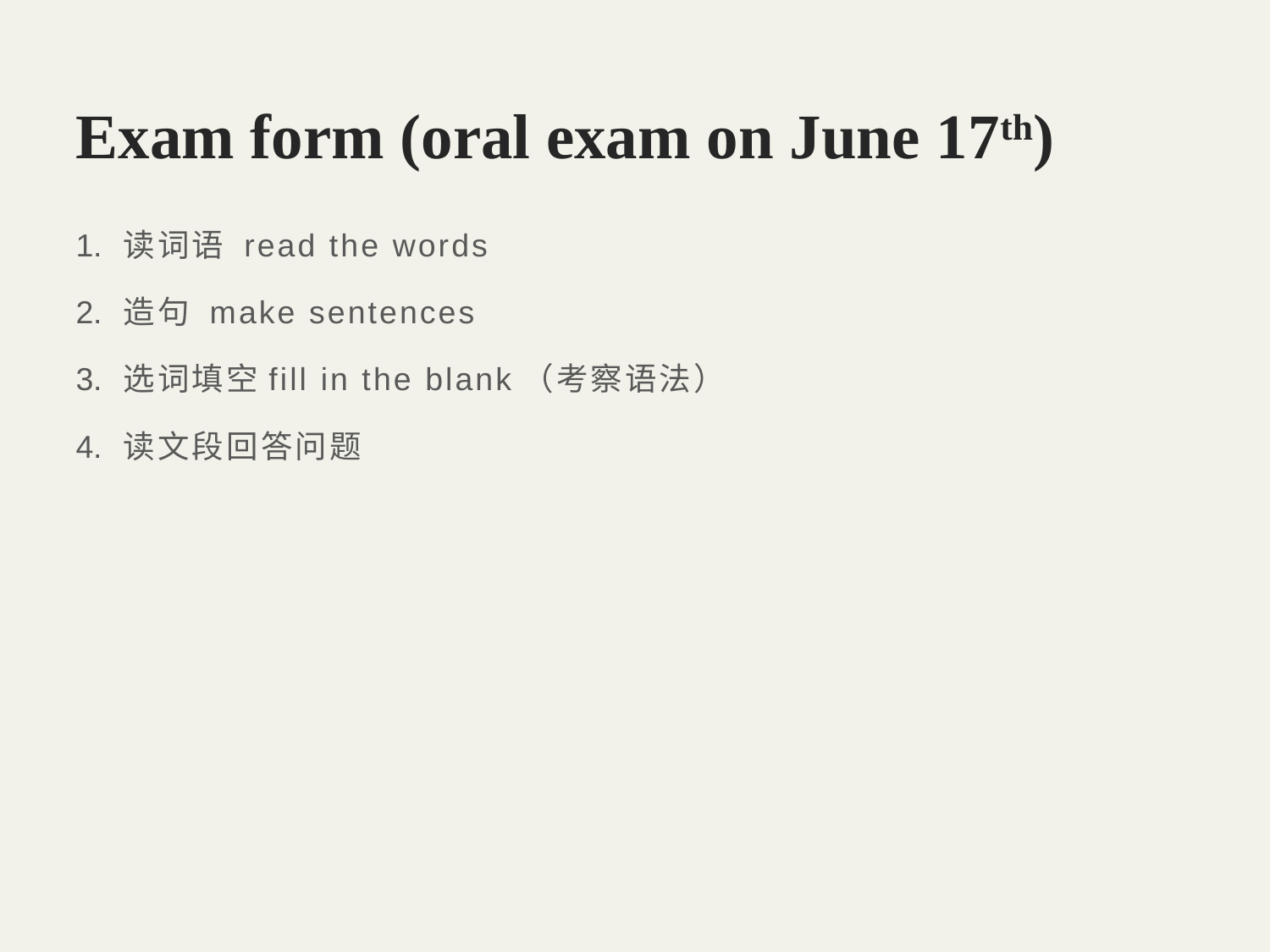

# Exam form (oral exam on June 17th)
读词语 read the words
造句 make sentences
选词填空fill in the blank（考察语法）
读文段回答问题